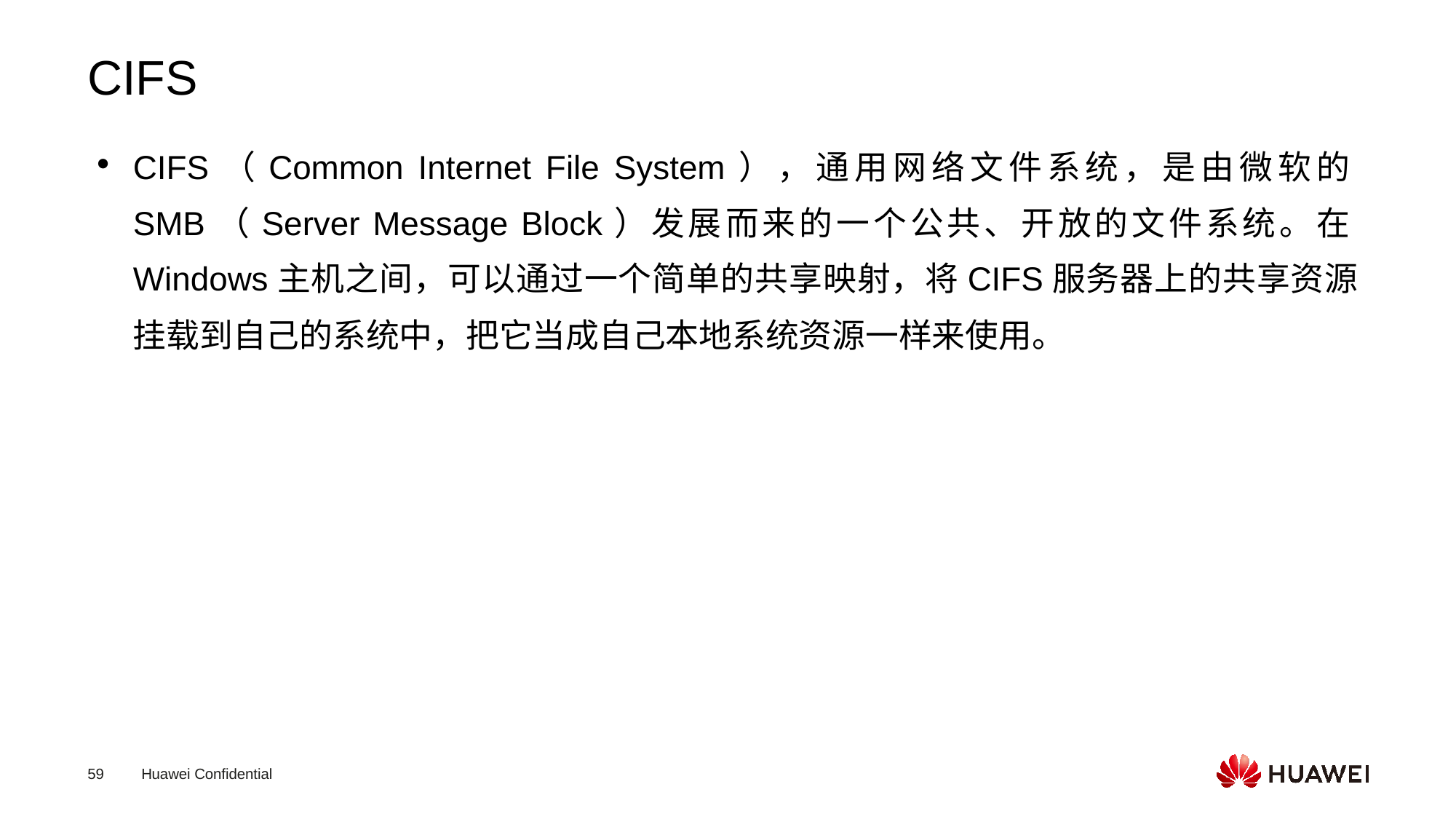

# CIFS
CIFS（Common Internet File System），通用网络文件系统，是由微软的SMB（Server Message Block）发展而来的一个公共、开放的文件系统。在Windows主机之间，可以通过一个简单的共享映射，将CIFS服务器上的共享资源挂载到自己的系统中，把它当成自己本地系统资源一样来使用。